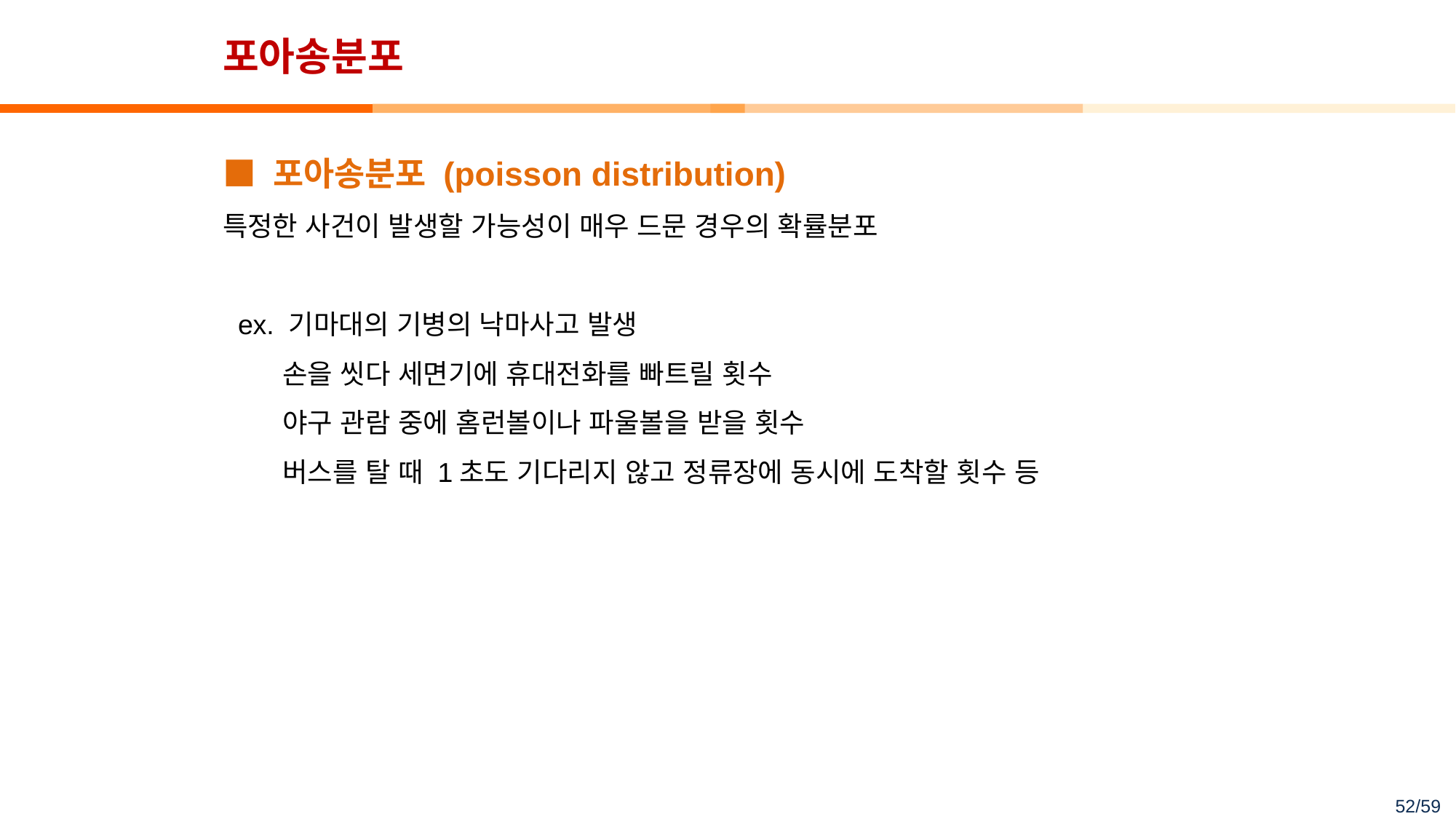

# 포아송분포
■ 포아송분포 (poisson distribution)
특정한 사건이 발생할 가능성이 매우 드문 경우의 확률분포

  ex. 기마대의 기병의 낙마사고 발생
       손을 씻다 세면기에 휴대전화를 빠트릴 횟수
       야구 관람 중에 홈런볼이나 파울볼을 받을 횟수
       버스를 탈 때 1초도 기다리지 않고 정류장에 동시에 도착할 횟수 등